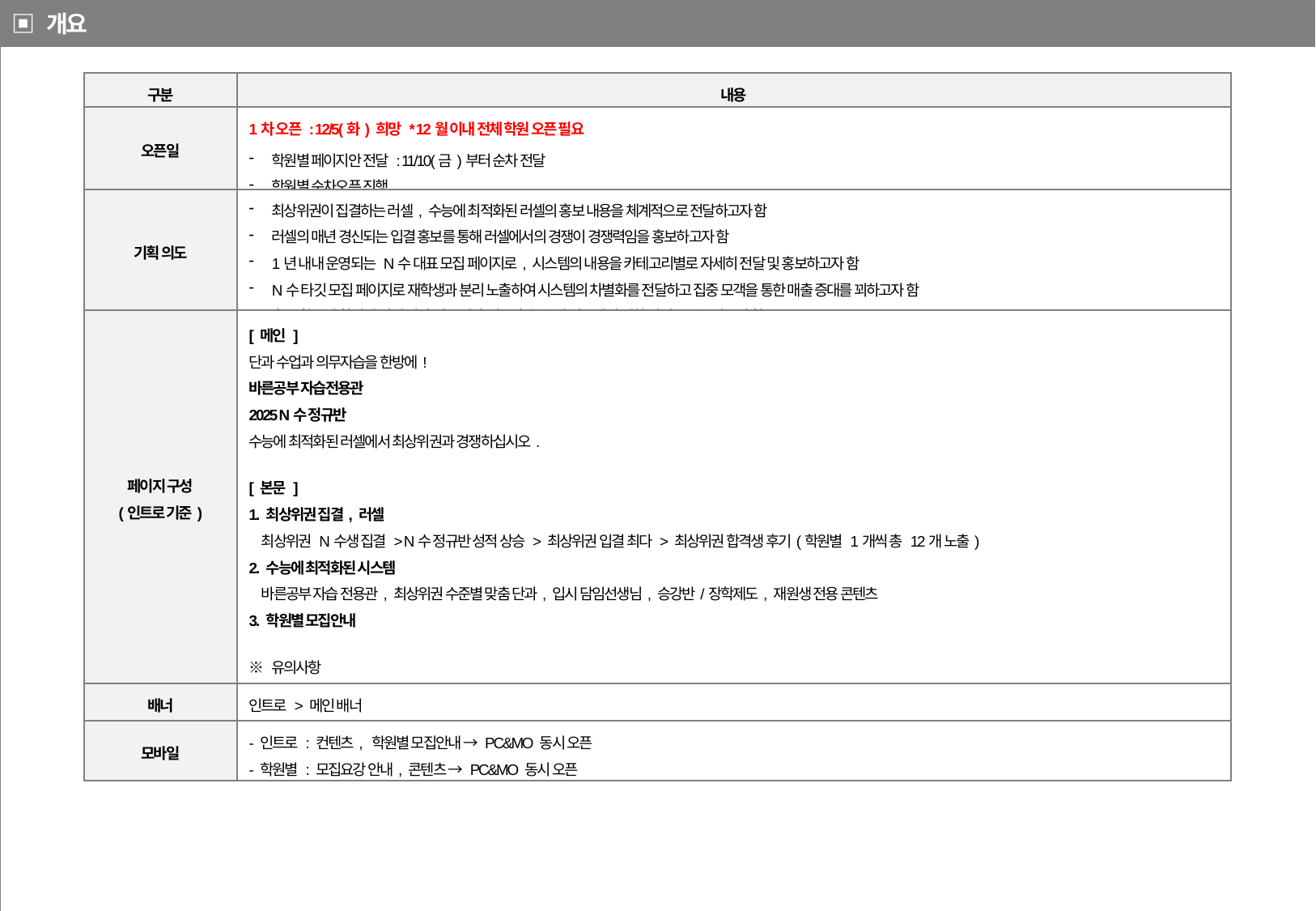

▣ 개요
| 구분 | 내용 |
| --- | --- |
| 오픈일 | 1차 오픈 : 12/5(화) 희망 \* 12월 이내 전체 학원 오픈 필요 학원별 페이지안 전달 : 11/10(금)부터 순차 전달 학원별 순차오픈 진행 |
| 기획 의도 | 최상위권이 집결하는 러셀, 수능에 최적화된 러셀의 홍보 내용을 체계적으로 전달하고자 함 러셀의 매년 경신되는 입결 홍보를 통해 러셀에서의 경쟁이 경쟁력임을 홍보하고자 함 1년 내내 운영되는 N수 대표 모집 페이지로, 시스템의 내용을 카테고리별로 자세히 전달 및 홍보하고자 함 N수 타깃 모집 페이지로 재학생과 분리 노출하여 시스템의 차별화를 전달하고 집중 모객을 통한 매출 증대를 꾀하고자 함 홍보 항목별 합격생 실제 성적 정보 및 후기 노출을 통해 시스템에 대한 신뢰도를 높이고자 함 |
| 페이지 구성 (인트로 기준) | [ 메인 ] 단과 수업과 의무자습을 한방에! 바른공부 자습전용관 2025 N수 정규반 수능에 최적화된 러셀에서 최상위권과 경쟁하십시오. [ 본문 ] 1. 최상위권 집결, 러셀 최상위권 N수생 집결 > N수 정규반 성적 상승 > 최상위권 입결 최다 > 최상위권 합격생 후기(학원별 1개씩 총 12개 노출) 2. 수능에 최적화된 시스템 바른공부 자습 전용관, 최상위권 수준별 맞춤 단과, 입시 담임선생님, 승강반/장학제도, 재원생 전용 콘텐츠 3. 학원별 모집안내 ※ 유의사항 합격생 성적 및 후기 내용 중 학원명은 인트로 페이지에서만 노출 → 학원별 페이지에서는 학원명 미노출 단, 학원별 자체 후기로 교체 시에는 학원명 노출 가능 |
| 배너 | 인트로 > 메인 배너 |
| 모바일 | - 인트로 : 컨텐츠, 학원별 모집안내 → PC&MO 동시 오픈 - 학원별 : 모집요강 안내, 콘텐츠 → PC&MO 동시 오픈 |